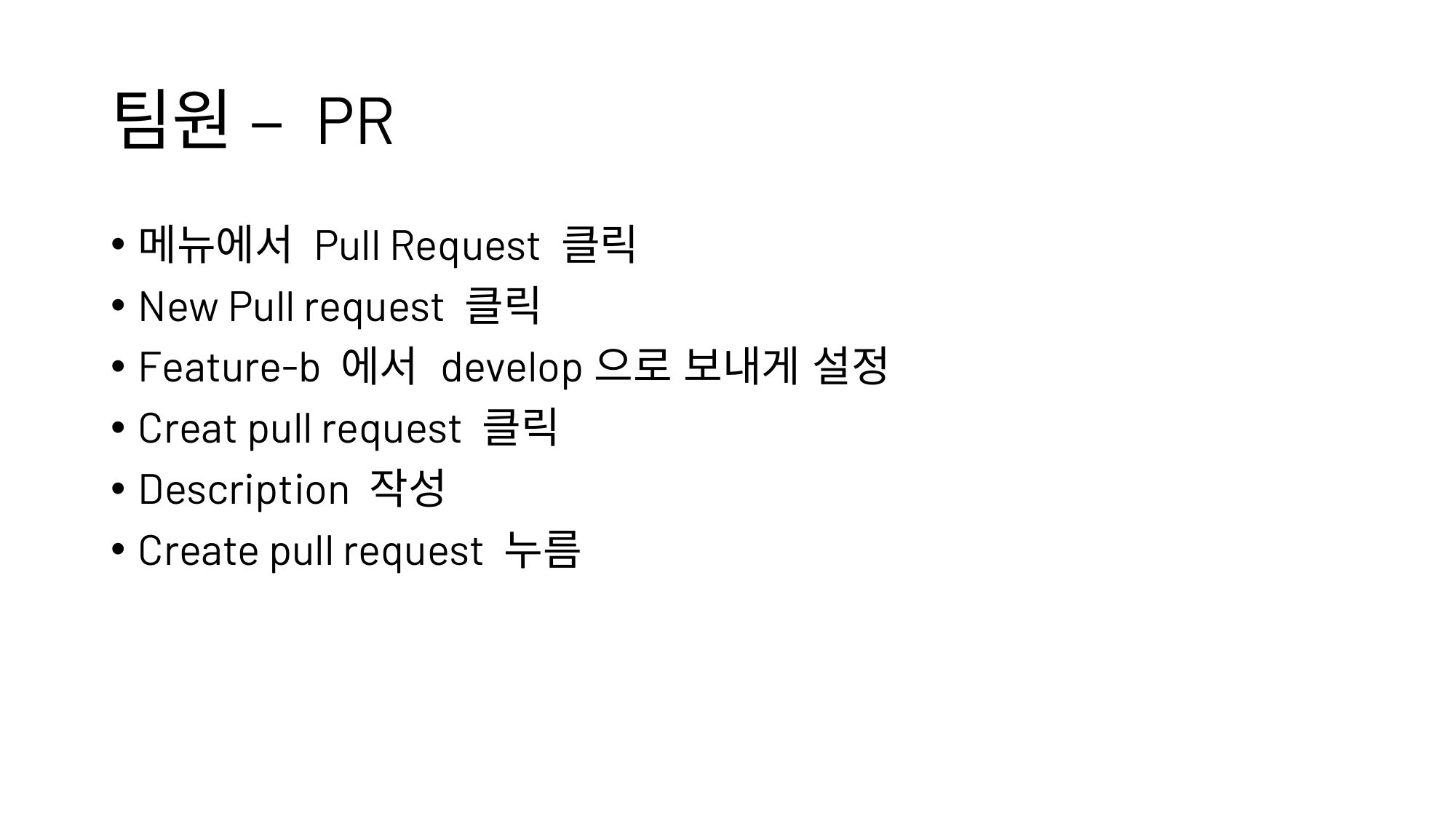

# 팀원 – PR
메뉴에서 Pull Request 클릭
New Pull request 클릭
Feature-b 에서 develop으로 보내게 설정
Creat pull request 클릭
Description 작성
Create pull request 누름